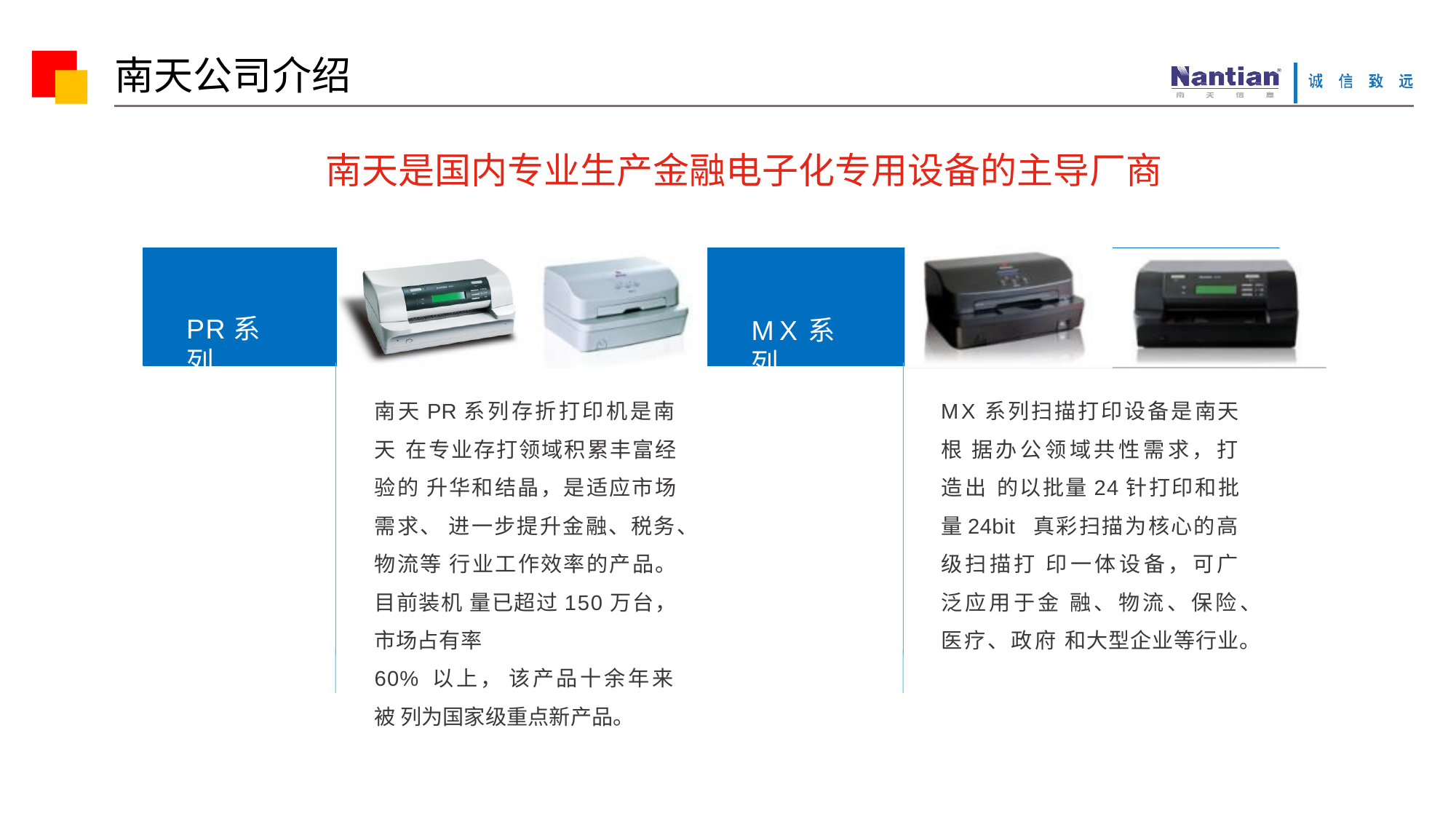

# 南天公司介绍

南天是国内专业生产金融电子化专用设备的主导厂商

PR系列
MX系列

南天PR系列存折打印机是南天 在专业存打领域积累丰富经验的 升华和结晶，是适应市场需求、 进一步提升金融、税务、物流等 行业工作效率的产品。目前装机 量已超过150万台，市场占有率
60% 以上， 该产品十余年来被 列为国家级重点新产品。
MX系列扫描打印设备是南天根 据办公领域共性需求，打造出 的以批量24针打印和批量24bit  真彩扫描为核心的高级扫描打 印一体设备，可广泛应用于金 融、物流、保险、医疗、政府 和大型企业等行业。